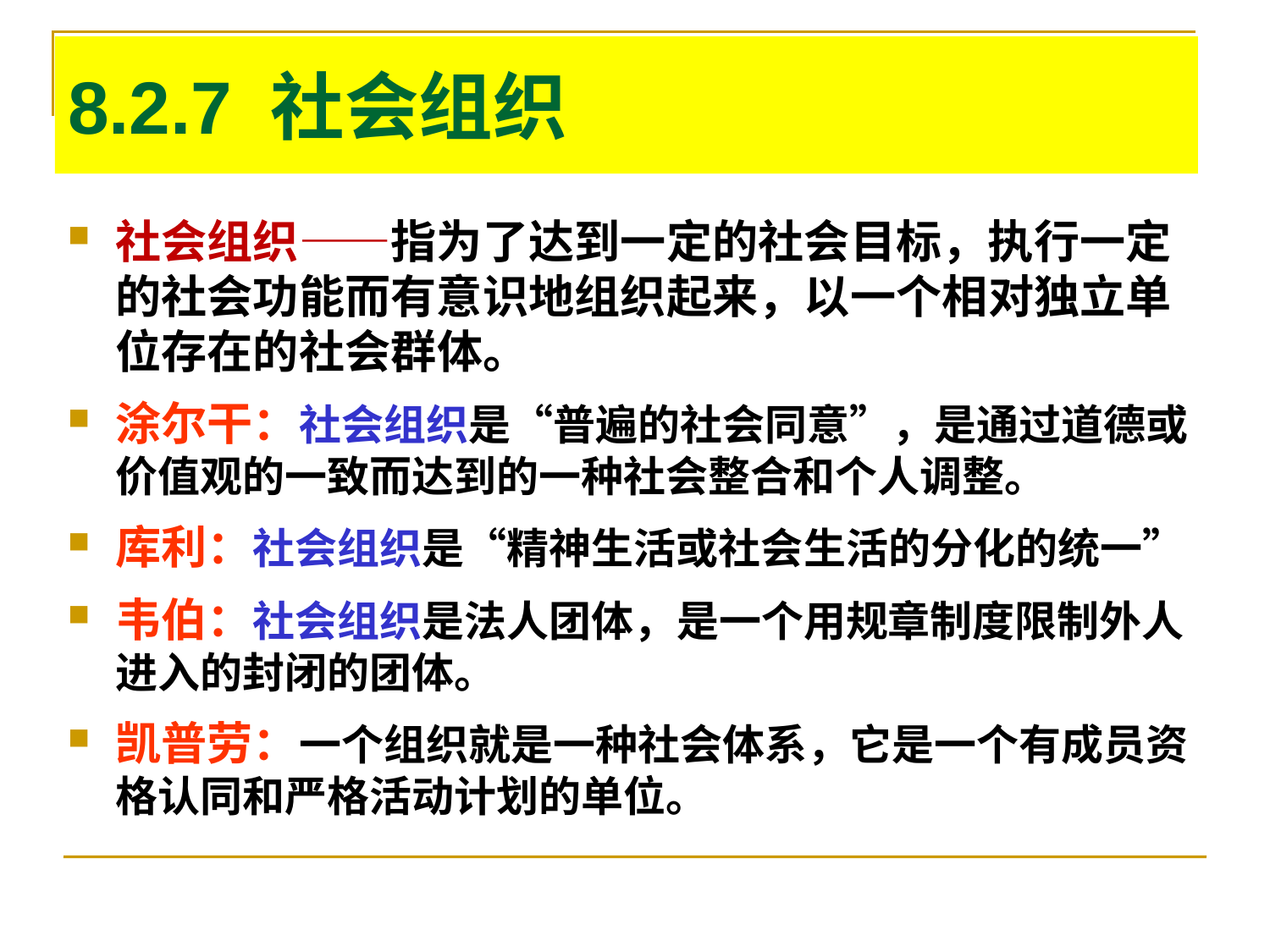

# 8.2.7 社会组织
社会组织——指为了达到一定的社会目标，执行一定的社会功能而有意识地组织起来，以一个相对独立单位存在的社会群体。
涂尔干：社会组织是“普遍的社会同意”，是通过道德或价值观的一致而达到的一种社会整合和个人调整。
库利：社会组织是“精神生活或社会生活的分化的统一”
韦伯：社会组织是法人团体，是一个用规章制度限制外人进入的封闭的团体。
凯普劳：一个组织就是一种社会体系，它是一个有成员资格认同和严格活动计划的单位。

34